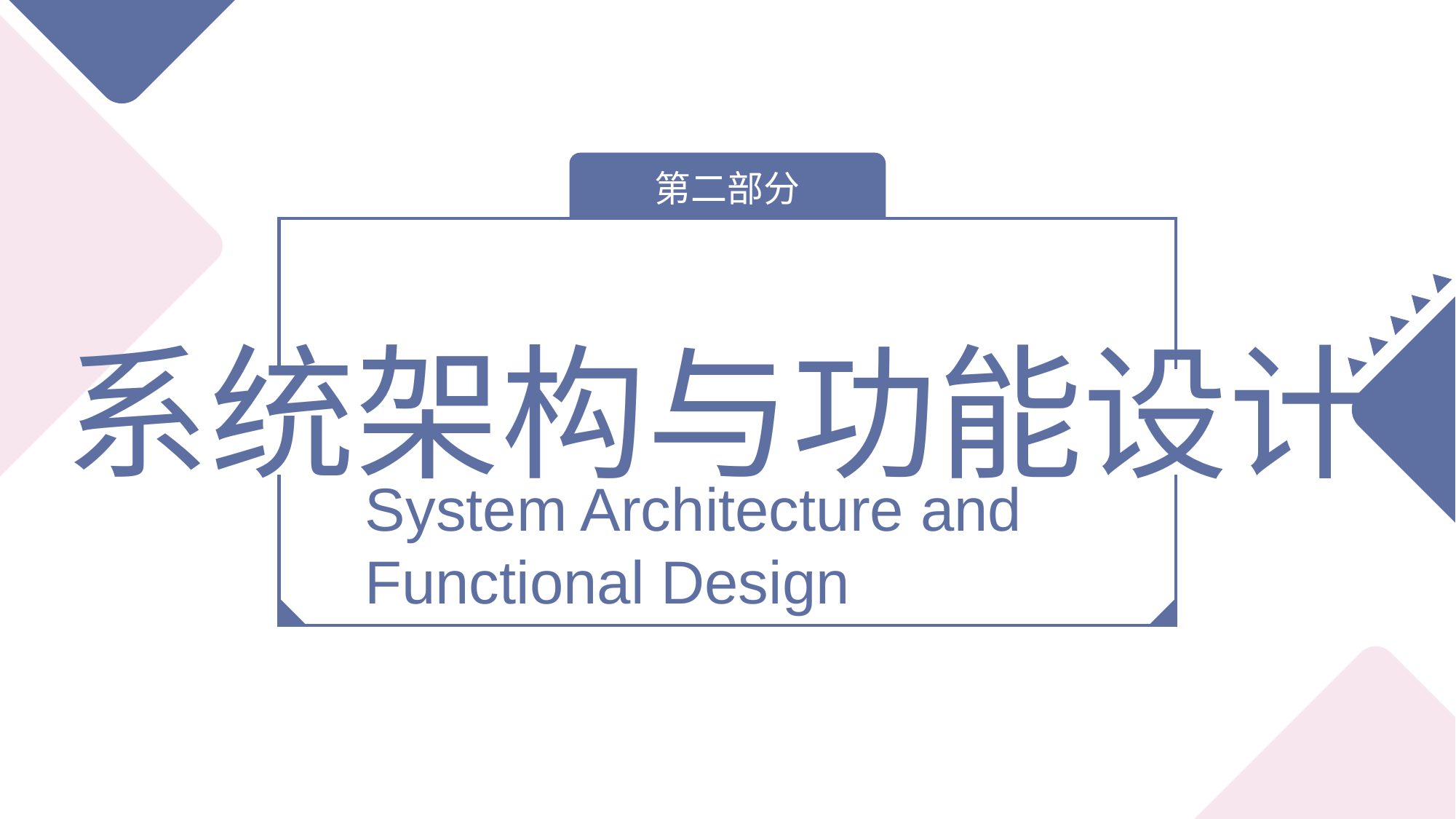

第二部分
系统架构与功能设计
System Architecture and Functional Design